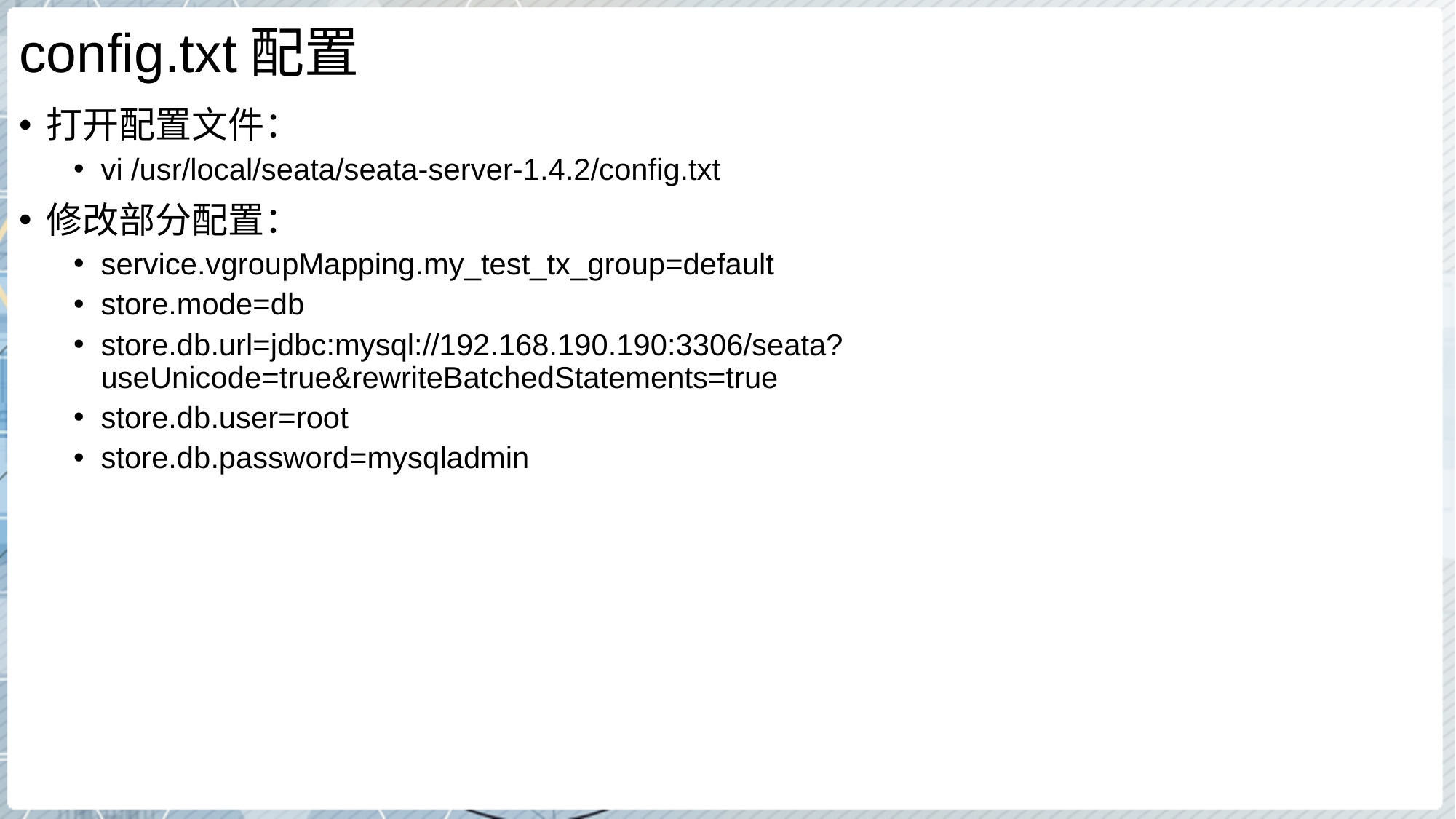

# config.txt配置
打开配置文件：
vi /usr/local/seata/seata-server-1.4.2/config.txt
修改部分配置：
service.vgroupMapping.my_test_tx_group=default
store.mode=db
store.db.url=jdbc:mysql://192.168.190.190:3306/seata?useUnicode=true&rewriteBatchedStatements=true
store.db.user=root
store.db.password=mysqladmin